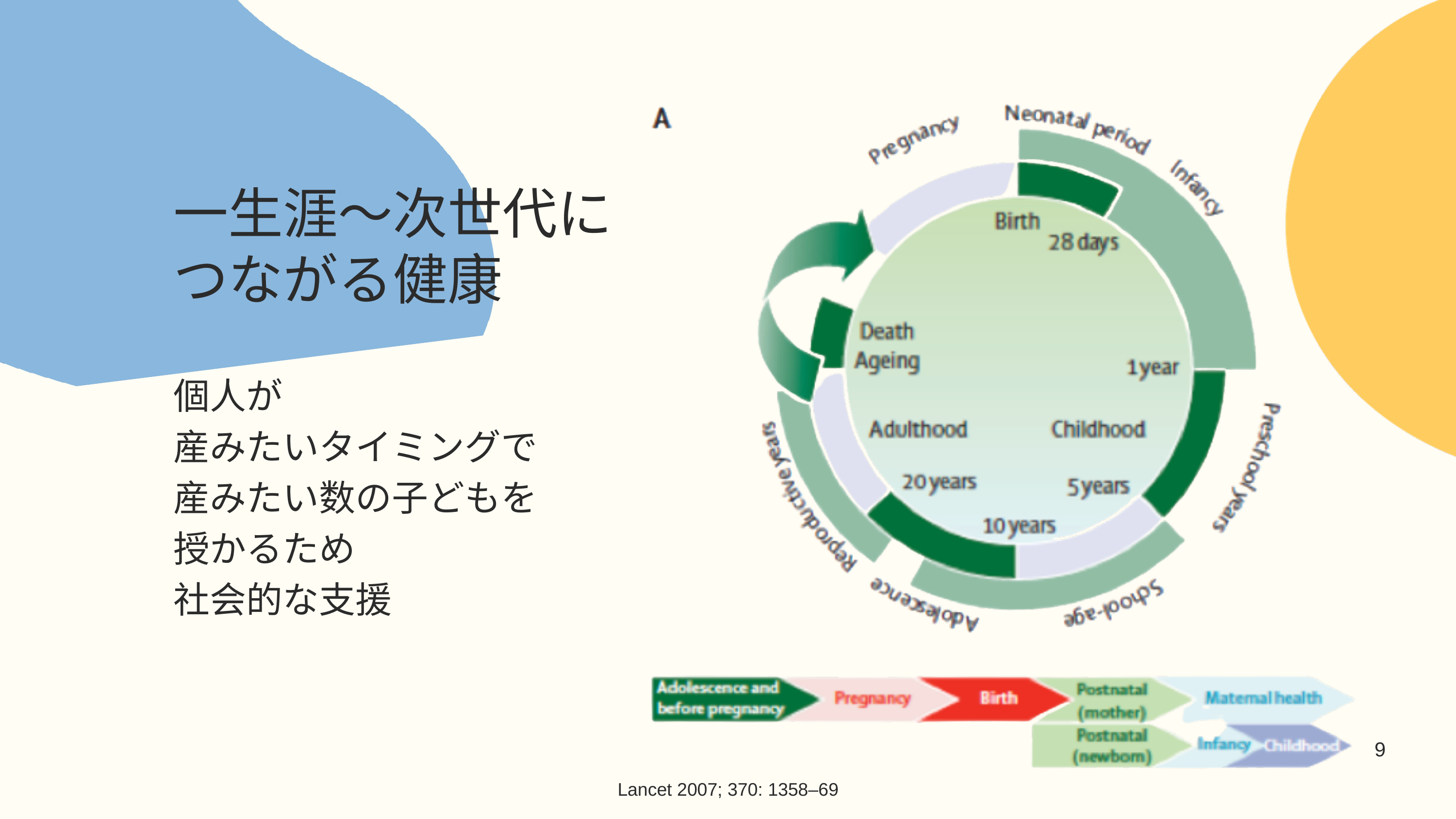

一生涯〜次世代に
つながる健康
個人が
産みたいタイミングで
産みたい数の子どもを
授かるため
社会的な支援
9
Lancet 2007; 370: 1358–69